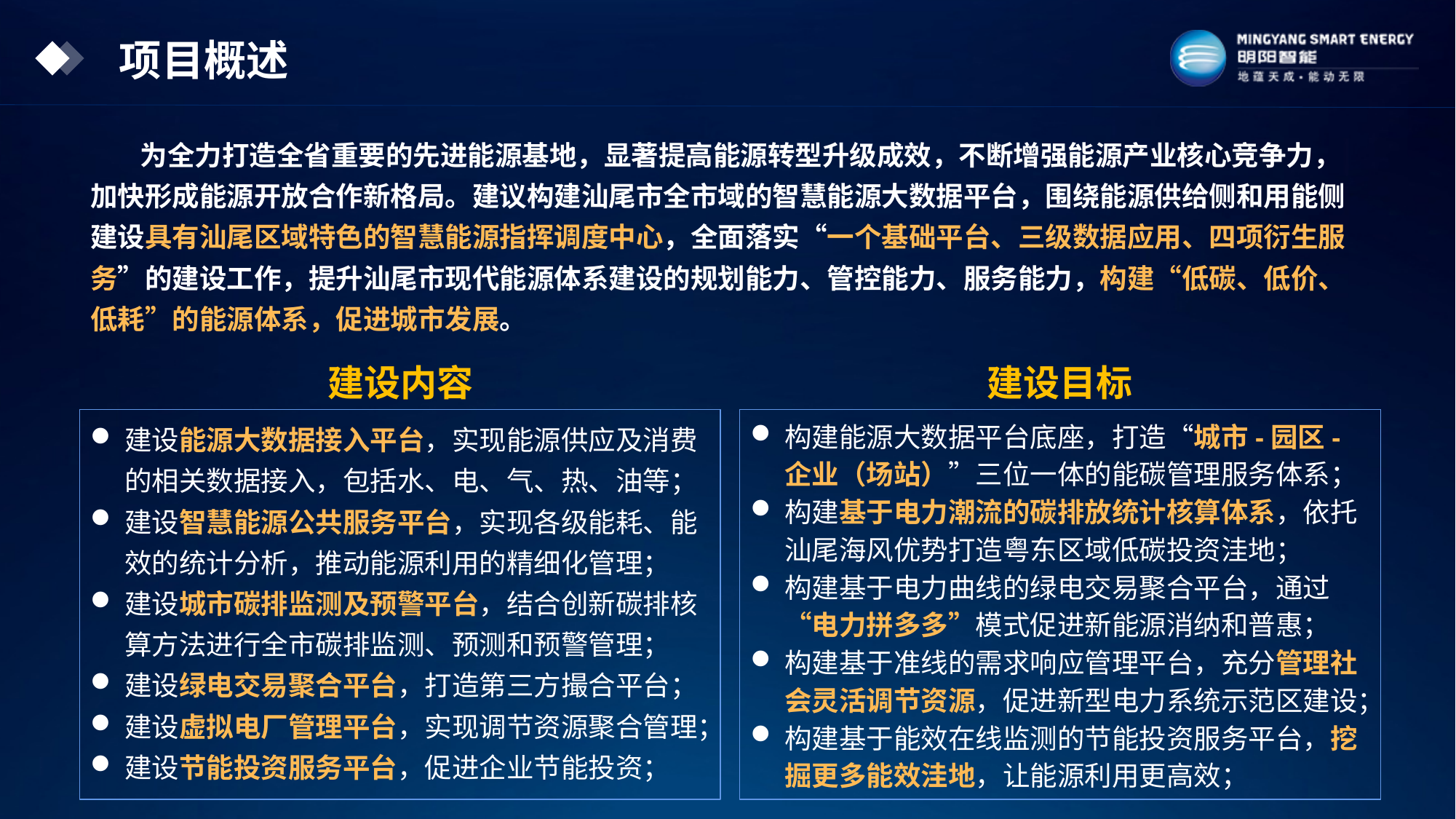

项目概述
       为全力打造全省重要的先进能源基地，显著提高能源转型升级成效，不断增强能源产业核心竞争力，加快形成能源开放合作新格局。建议构建汕尾市全市域的智慧能源大数据平台，围绕能源供给侧和用能侧建设具有汕尾区域特色的智慧能源指挥调度中心，全面落实“一个基础平台、三级数据应用、四项衍生服务”的建设工作，提升汕尾市现代能源体系建设的规划能力、管控能力、服务能力，构建“低碳、低价、低耗”的能源体系，促进城市发展。
建设内容
建设目标
建设能源大数据接入平台，实现能源供应及消费的相关数据接入，包括水、电、气、热、油等；
建设智慧能源公共服务平台，实现各级能耗、能效的统计分析，推动能源利用的精细化管理；
建设城市碳排监测及预警平台，结合创新碳排核算方法进行全市碳排监测、预测和预警管理；
建设绿电交易聚合平台，打造第三方撮合平台；
建设虚拟电厂管理平台，实现调节资源聚合管理；
建设节能投资服务平台，促进企业节能投资；
构建能源大数据平台底座，打造“城市-园区-企业（场站）”三位一体的能碳管理服务体系；
构建基于电力潮流的碳排放统计核算体系，依托汕尾海风优势打造粤东区域低碳投资洼地；
构建基于电力曲线的绿电交易聚合平台，通过“电力拼多多”模式促进新能源消纳和普惠；
构建基于准线的需求响应管理平台，充分管理社会灵活调节资源，促进新型电力系统示范区建设；
构建基于能效在线监测的节能投资服务平台，挖掘更多能效洼地，让能源利用更高效；